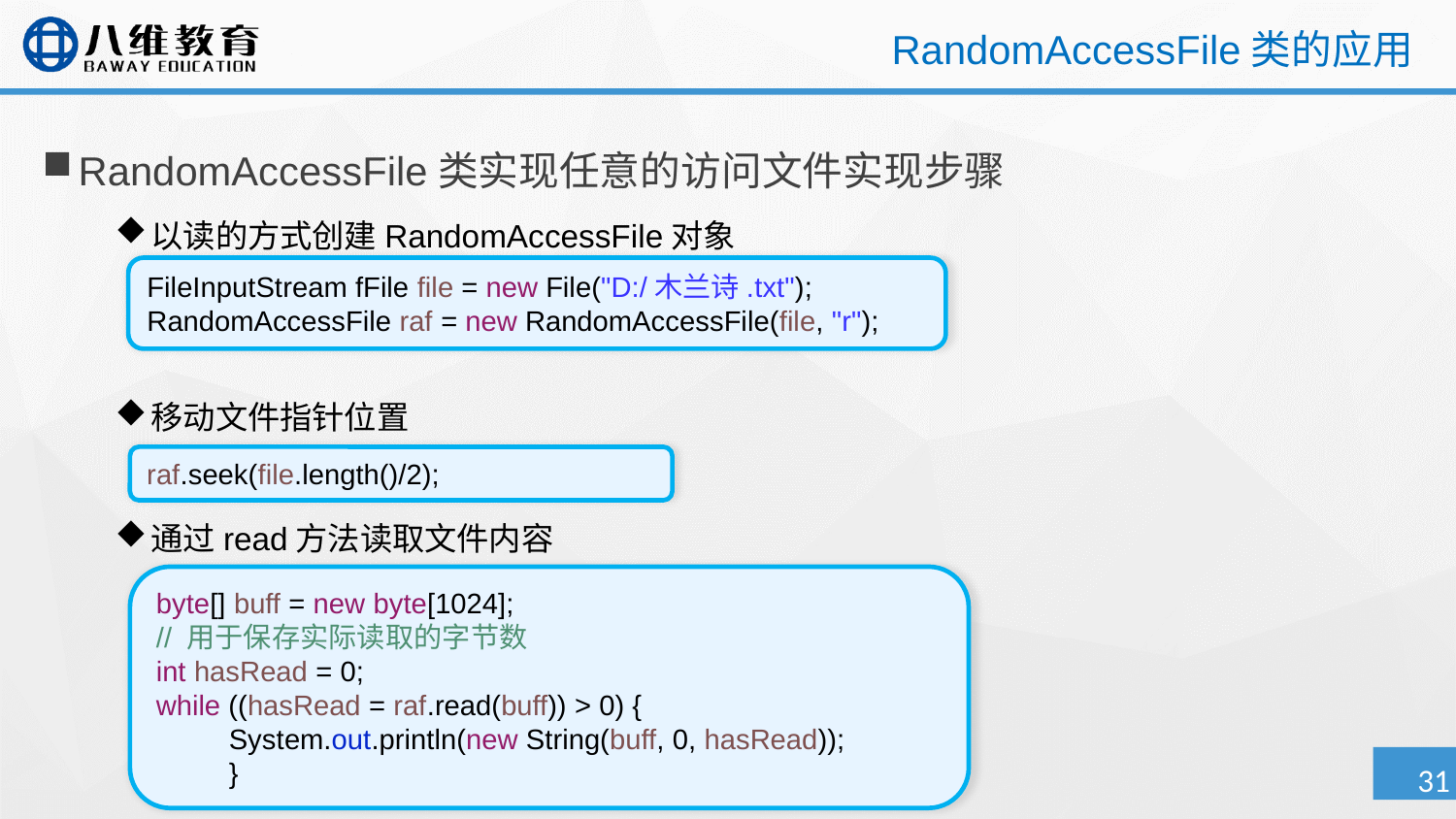

# RandomAccessFile类的应用
RandomAccessFile类实现任意的访问文件实现步骤
以读的方式创建RandomAccessFile对象

移动文件指针位置

通过read方法读取文件内容

FileInputStream fFile file = new File("D:/木兰诗.txt");
RandomAccessFile raf = new RandomAccessFile(file, "r");

raf.seek(file.length()/2);

byte[] buff = new byte[1024];
// 用于保存实际读取的字节数
int hasRead = 0;
while ((hasRead = raf.read(buff)) > 0) {
System.out.println(new String(buff, 0, hasRead));
}